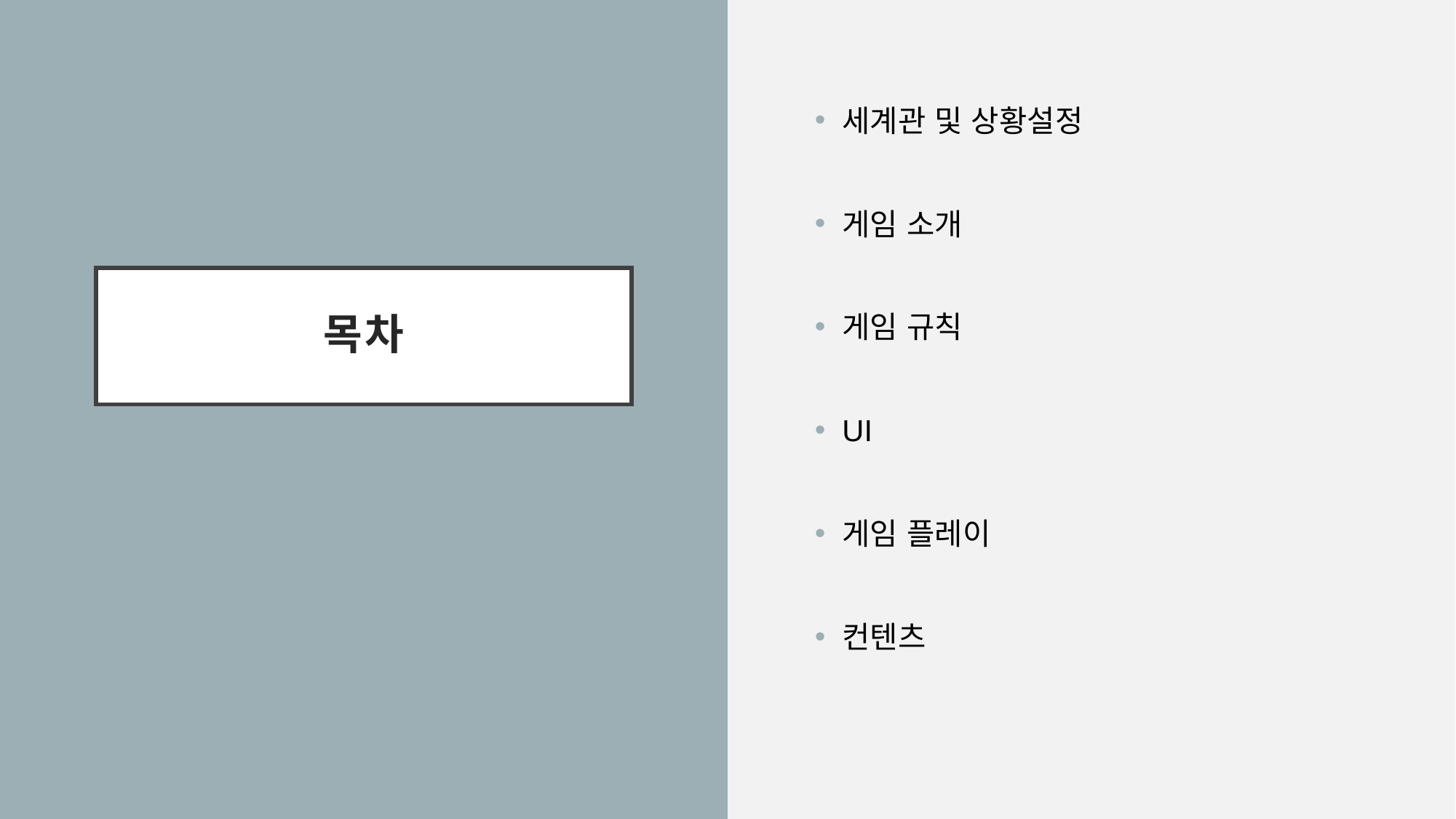

세계관 및 상황설정

게임 소개

게임 규칙

UI

게임 플레이

컨텐츠

# 목차